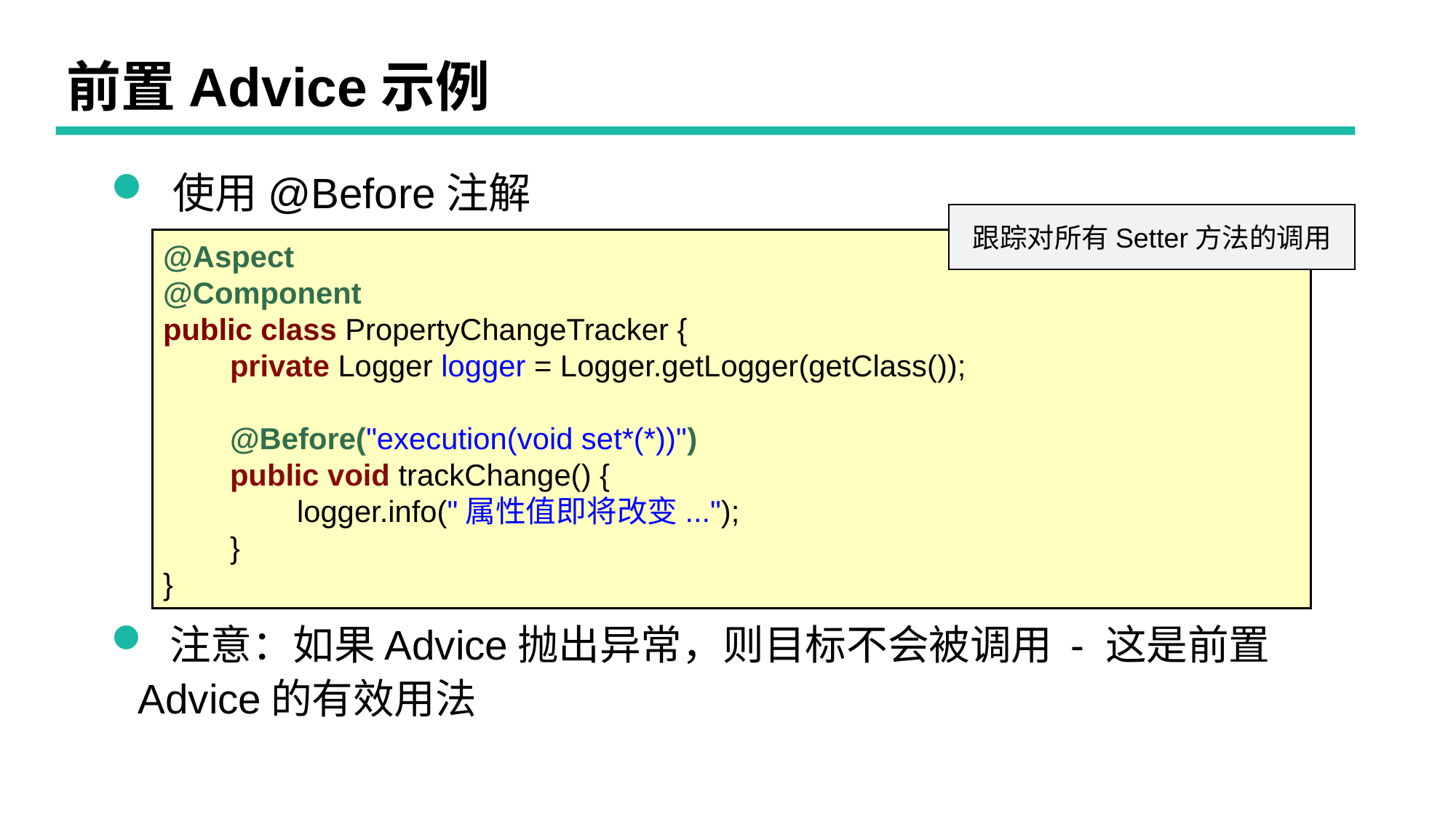

# 前置Advice示例
 使用@Before注解
跟踪对所有Setter方法的调用
@Aspect
@Component
public class PropertyChangeTracker {
        private Logger logger = Logger.getLogger(getClass());

        @Before("execution(void set*(*))")
        public void trackChange() {
                logger.info("属性值即将改变...");
        }
}
 注意：如果Advice抛出异常，则目标不会被调用 - 这是前置Advice的有效用法